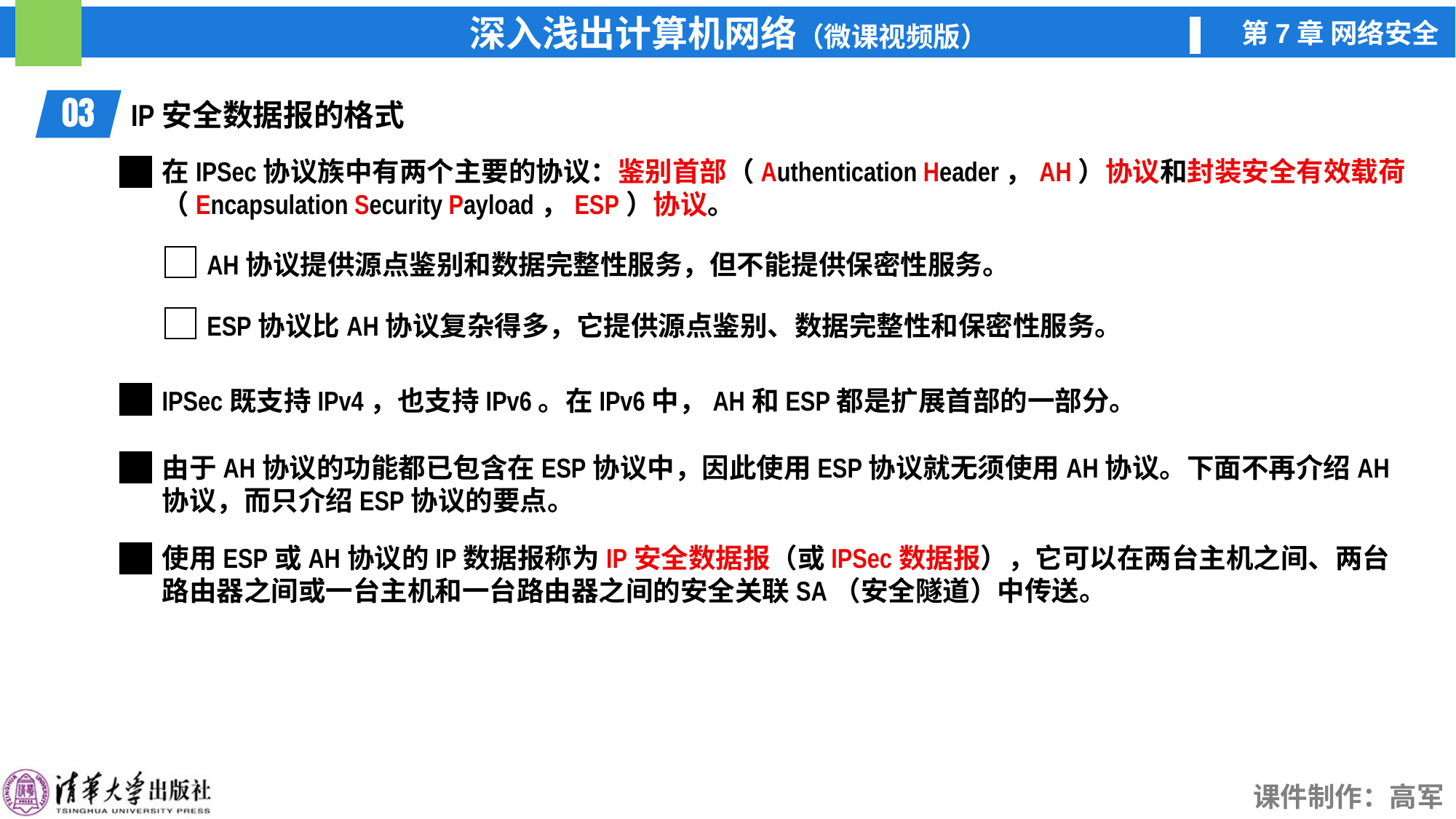

03
IP安全数据报的格式
在IPSec协议族中有两个主要的协议：鉴别首部（Authentication Header，AH）协议和封装安全有效载荷（Encapsulation Security Payload，ESP）协议。

AH协议提供源点鉴别和数据完整性服务，但不能提供保密性服务。

ESP协议比AH协议复杂得多，它提供源点鉴别、数据完整性和保密性服务。

IPSec既支持IPv4，也支持IPv6。在IPv6中，AH和ESP都是扩展首部的一部分。

由于AH协议的功能都已包含在ESP协议中，因此使用ESP协议就无须使用AH协议。下面不再介绍AH协议，而只介绍ESP协议的要点。

使用ESP或AH协议的IP数据报称为IP安全数据报（或IPSec数据报），它可以在两台主机之间、两台路由器之间或一台主机和一台路由器之间的安全关联SA（安全隧道）中传送。